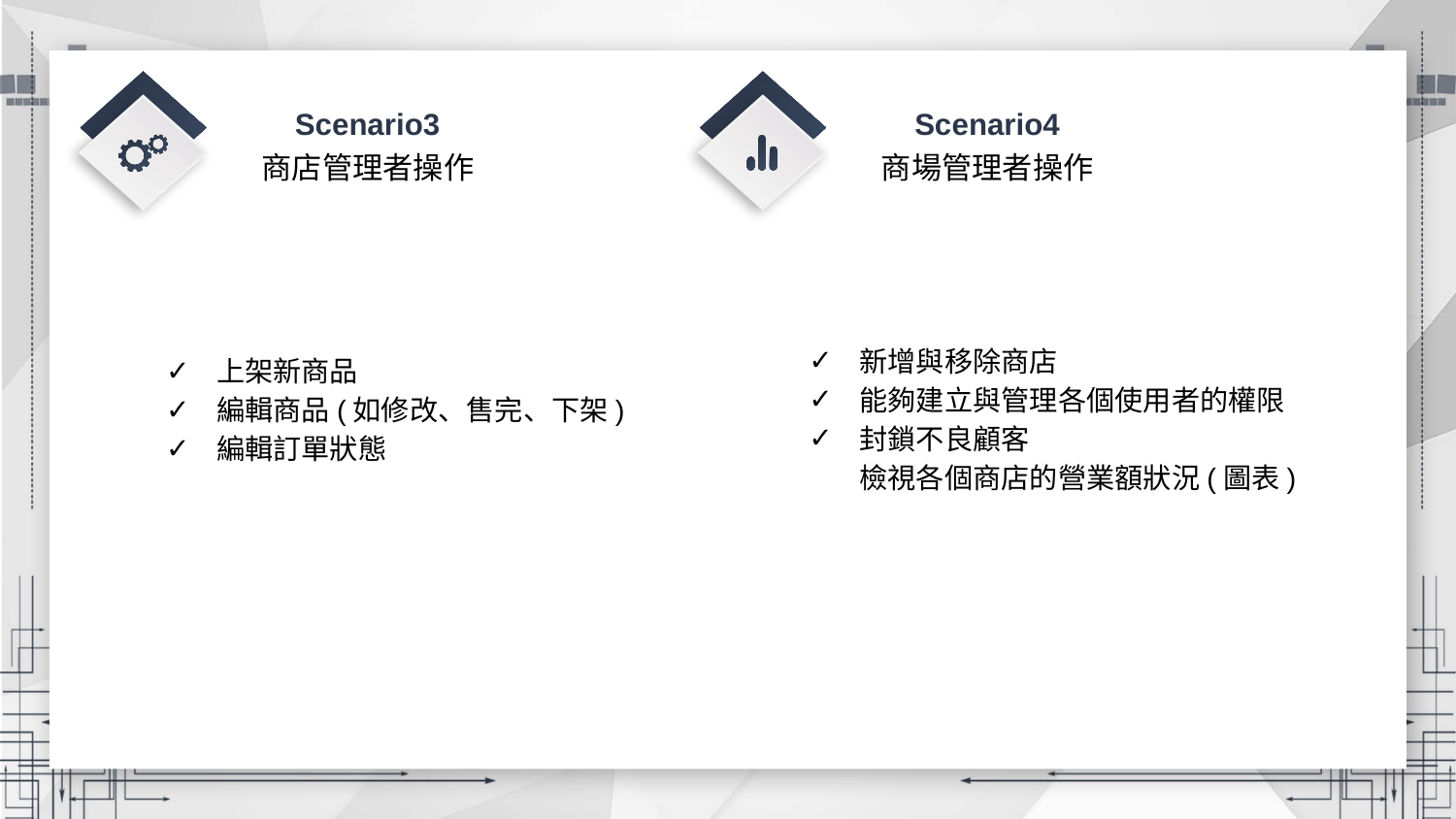

Scenario3
商店管理者操作

Scenario4
商場管理者操作

新增與移除商店
能夠建立與管理各個使用者的權限
封鎖不良顧客
檢視各個商店的營業額狀況(圖表)

上架新商品
編輯商品(如修改、售完、下架)
編輯訂單狀態